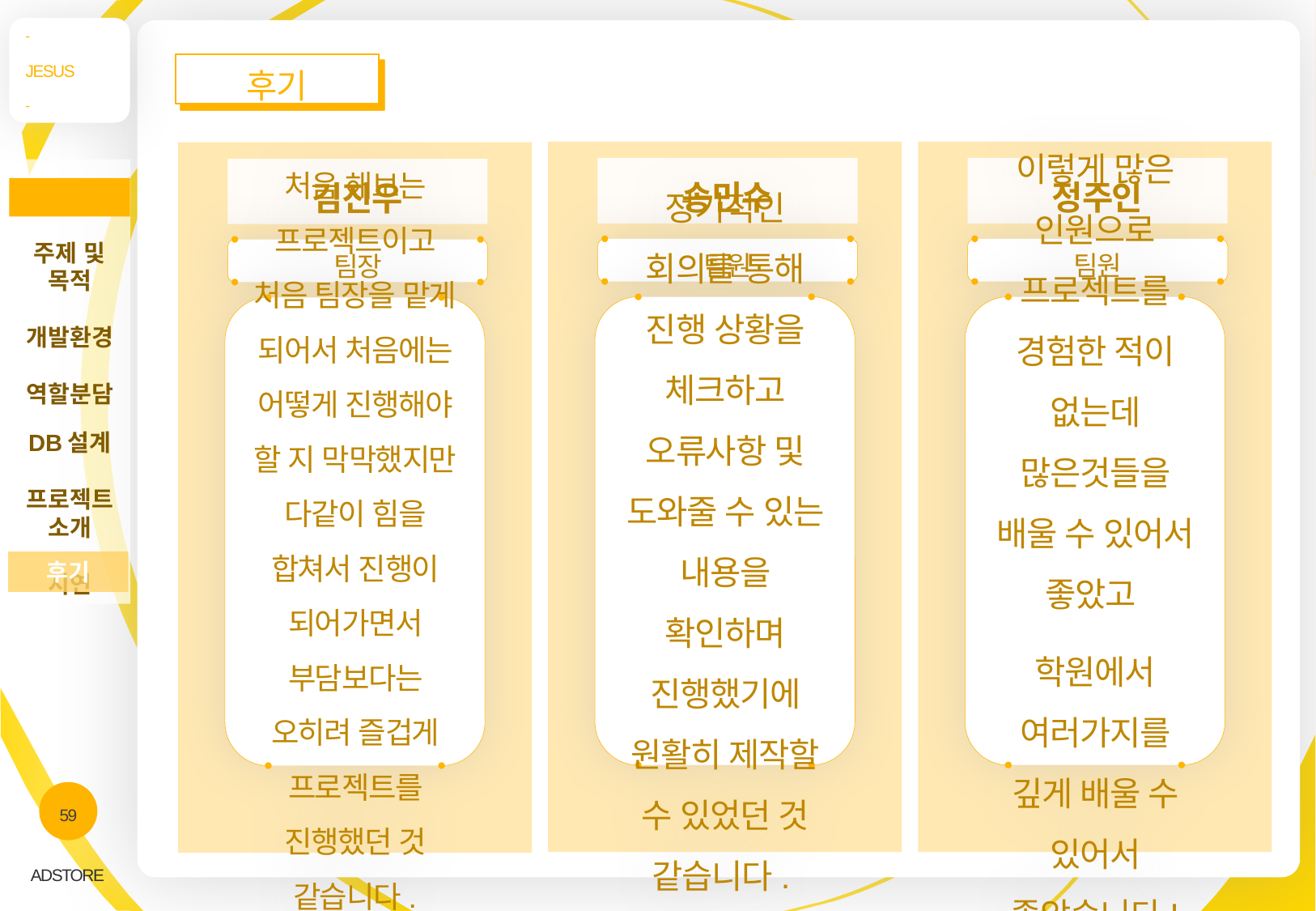

-
JESUS
-
후기

송민수
팀원
정기적인 회의를 통해 진행 상황을 체크하고 오류사항 및 도와줄 수 있는 내용을 확인하며 진행했기에 원활히 제작할 수 있었던 것 같습니다.

정주인
팀원
이렇게 많은 인원으로 프로젝트를 경험한 적이 없는데 많은것들을 배울 수 있어서 좋았고
학원에서 여러가지를 깊게 배울 수 있어서 좋았습니다!

김진우
팀장
처음 해보는 프로젝트이고 처음 팀장을 맡게 되어서 처음에는 어떻게 진행해야 할 지 막막했지만 다같이 힘을 합쳐서 진행이 되어가면서 부담보다는 오히려 즐겁게 프로젝트를 진행했던 것 같습니다.

주제 및 목적

개발환경

역할분담

DB설계

프로젝트 소개

시연
INDEX
후기
59
ADSTORE